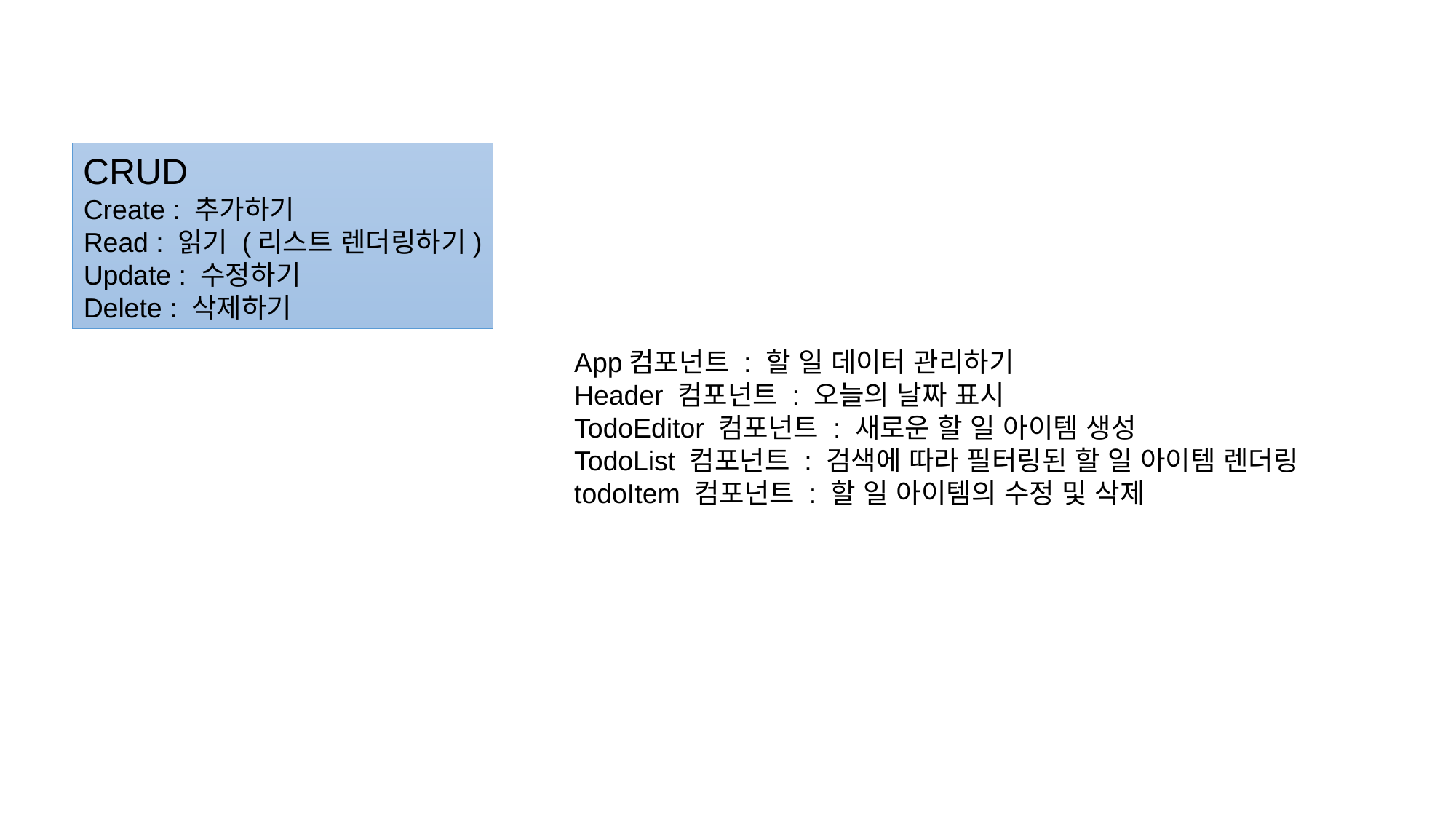

CRUD
Create : 추가하기
Read : 읽기 (리스트 렌더링하기)
Update : 수정하기
Delete : 삭제하기
App컴포넌트 : 할 일 데이터 관리하기
Header 컴포넌트 : 오늘의 날짜 표시
TodoEditor 컴포넌트 : 새로운 할 일 아이템 생성
TodoList 컴포넌트 : 검색에 따라 필터링된 할 일 아이템 렌더링
todoItem 컴포넌트 : 할 일 아이템의 수정 및 삭제